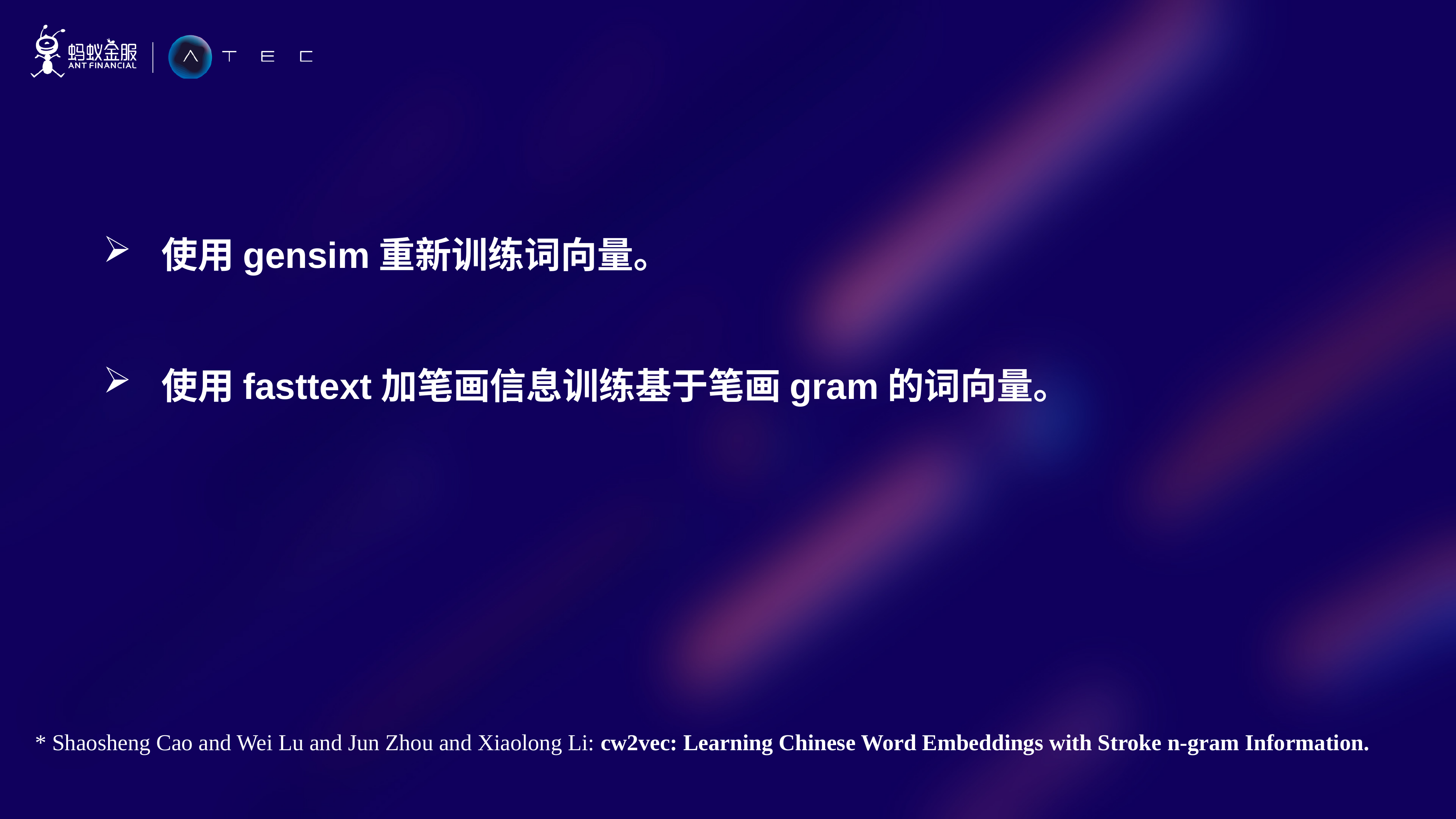

使用gensim重新训练词向量。

 使用fasttext加笔画信息训练基于笔画gram的词向量。

* Shaosheng Cao and Wei Lu and Jun Zhou and Xiaolong Li: cw2vec: Learning Chinese Word Embeddings with Stroke n-gram Information.